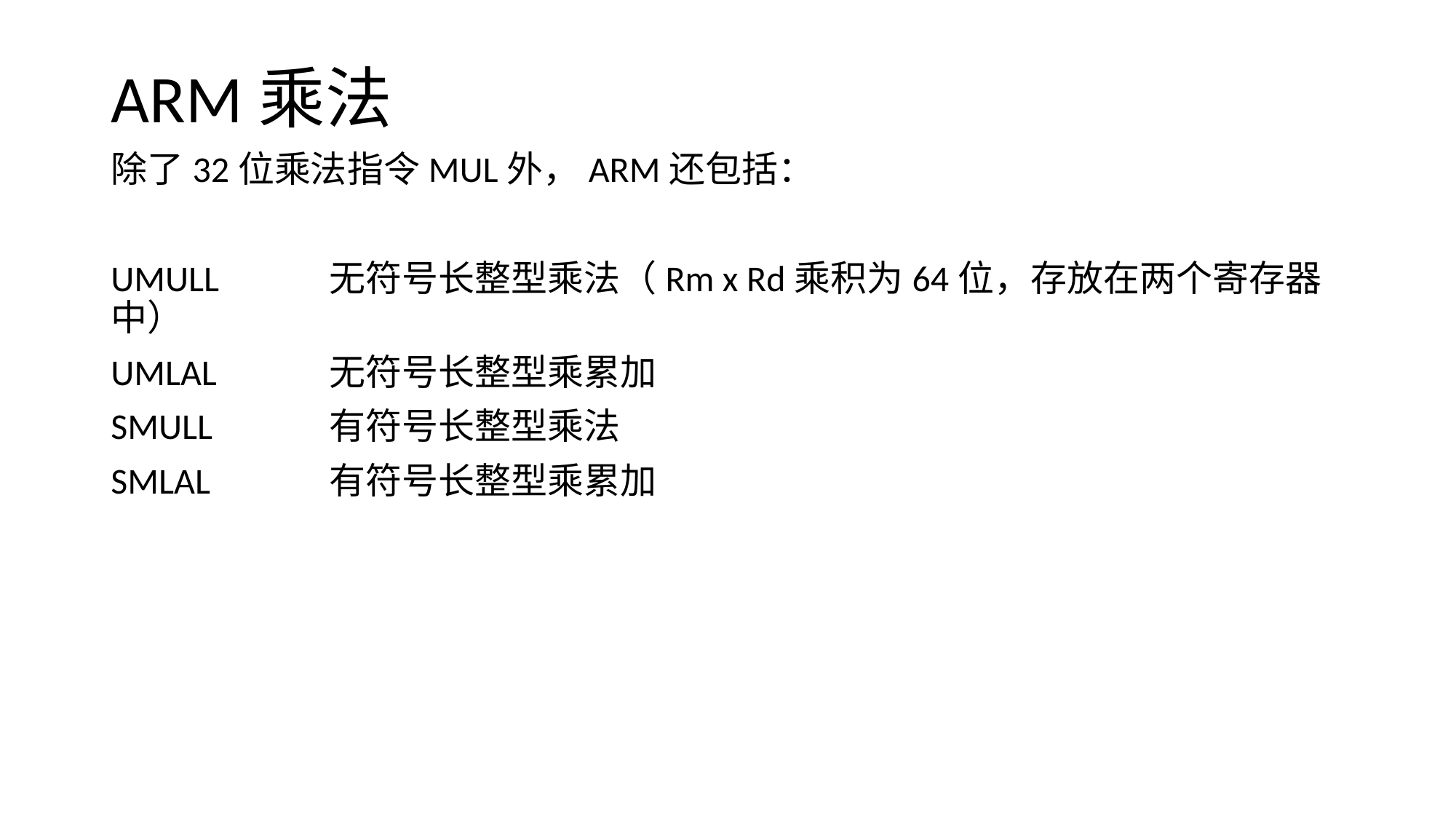

# ARM乘法
除了32位乘法指令MUL外，ARM还包括：

UMULL		无符号长整型乘法（Rm x Rd乘积为64位，存放在两个寄存器中）
UMLAL		无符号长整型乘累加
SMULL		有符号长整型乘法
SMLAL		有符号长整型乘累加